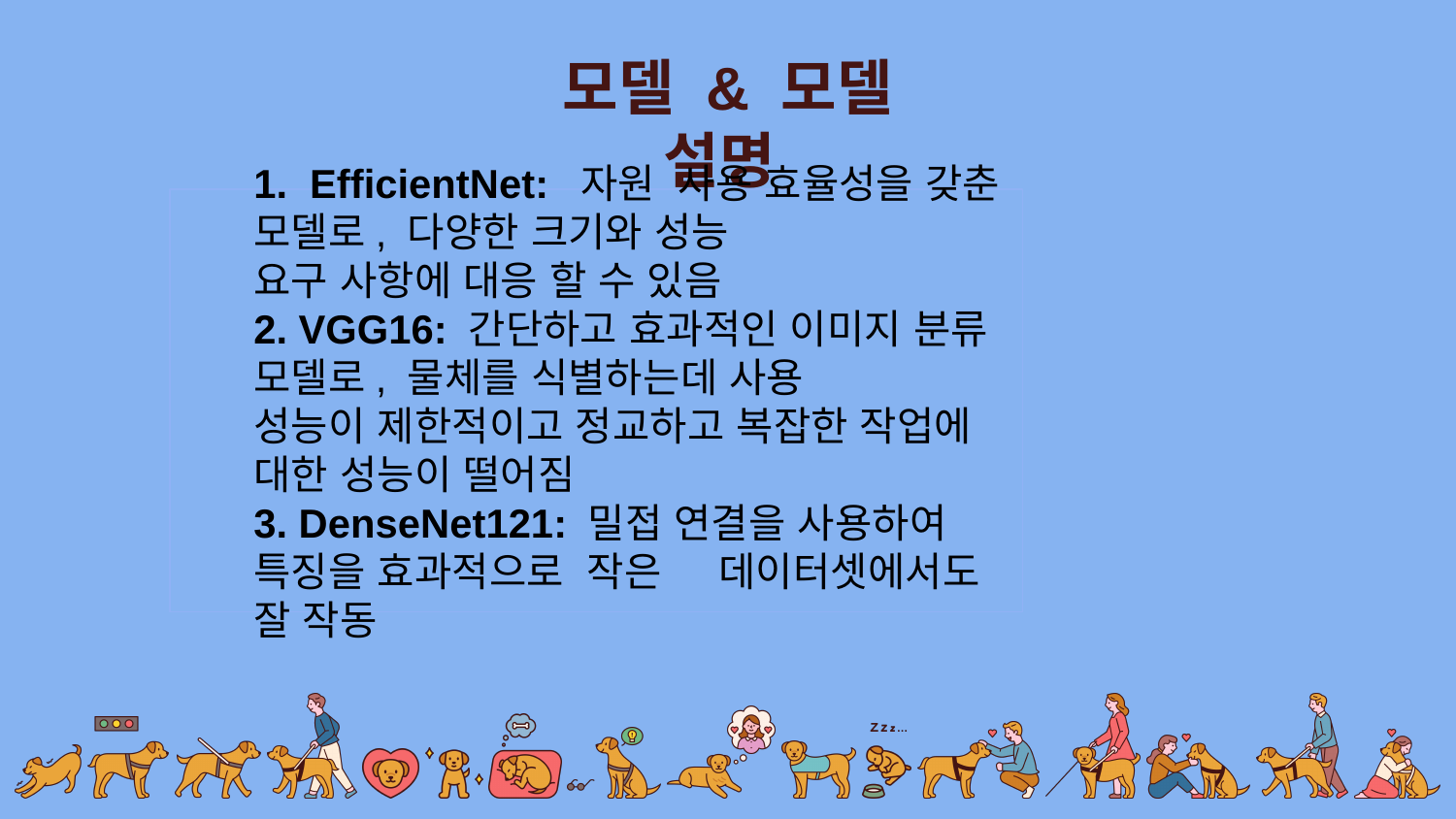

모델 & 모델 설명
1.  EfficientNet:  자원  사용 효율성을 갖춘 모델로, 다양한 크기와 성능
요구 사항에 대응 할 수 있음
2. VGG16: 간단하고 효과적인 이미지 분류 모델로, 물체를 식별하는데 사용
성능이 제한적이고 정교하고 복잡한 작업에 대한 성능이 떨어짐
3. DenseNet121: 밀접 연결을 사용하여 특징을 효과적으로  작은     데이터셋에서도 잘 작동